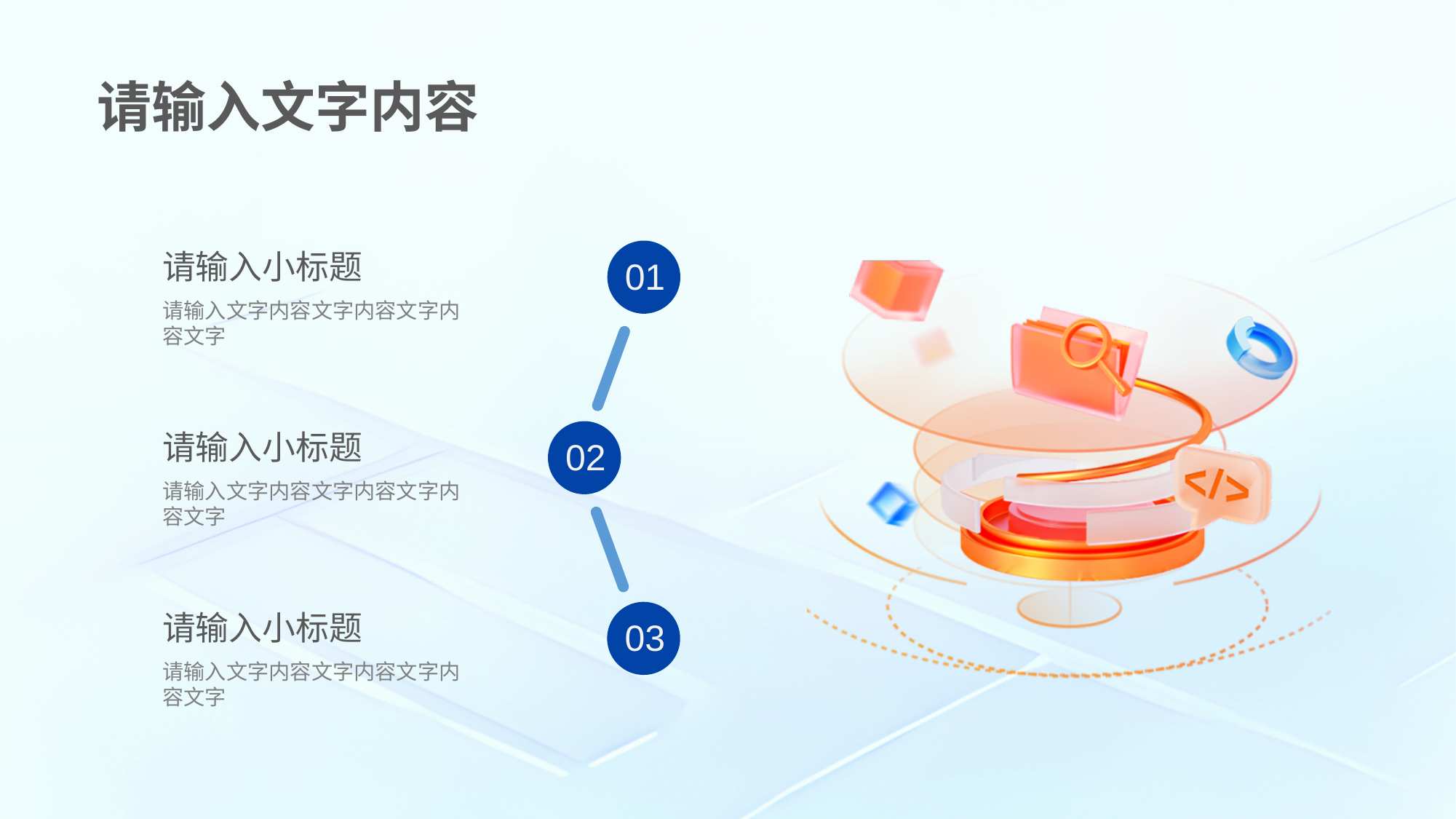

请输入文字内容
请输入小标题
请输入文字内容文字内容文字内容文字

01

请输入小标题
请输入文字内容文字内容文字内容文字

02

请输入小标题
请输入文字内容文字内容文字内容文字

03